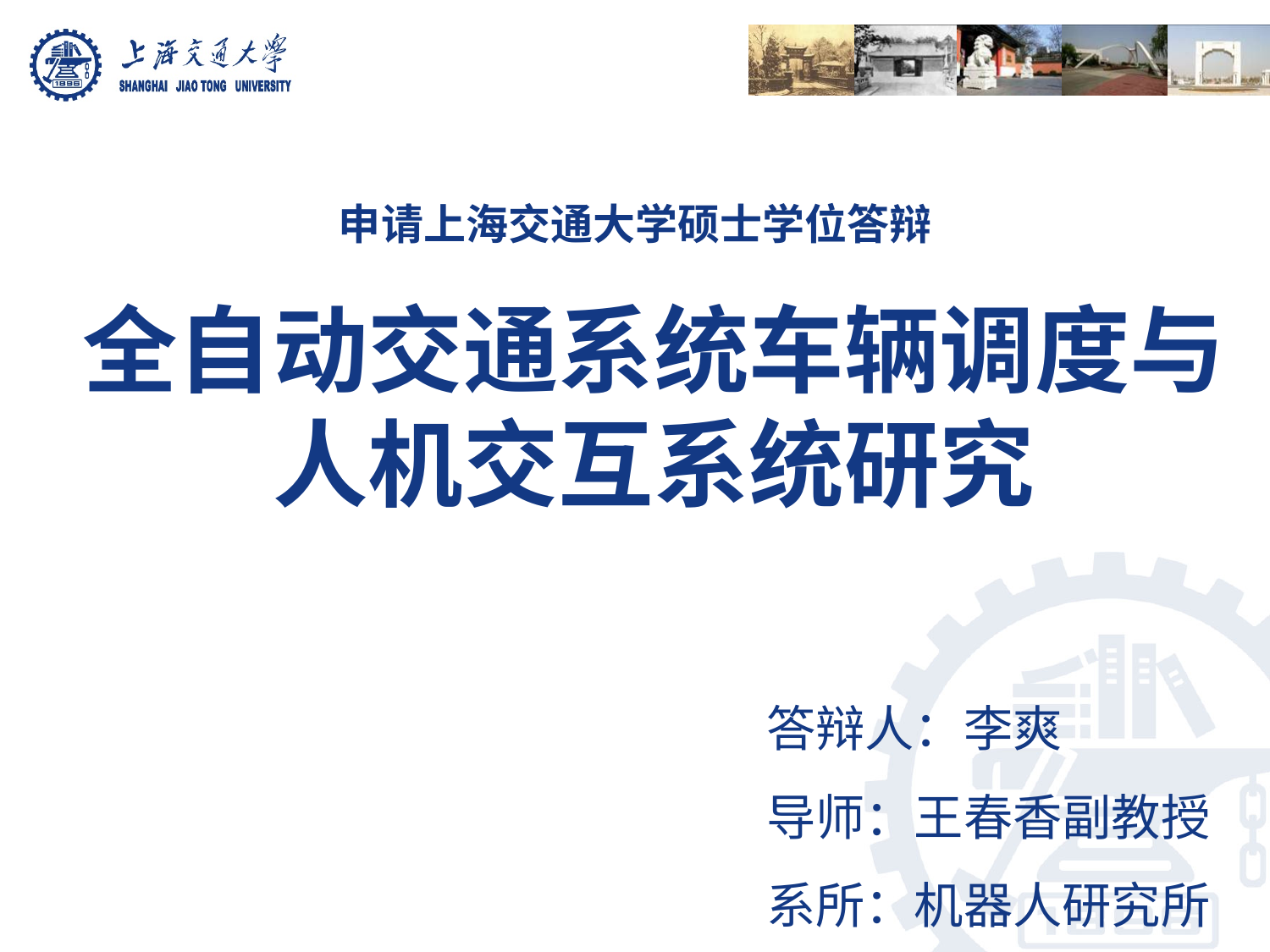

申请上海交通大学硕士学位答辩
# 全自动交通系统车辆调度与人机交互系统研究
答辩人：李爽
导师：王春香副教授
系所：机器人研究所